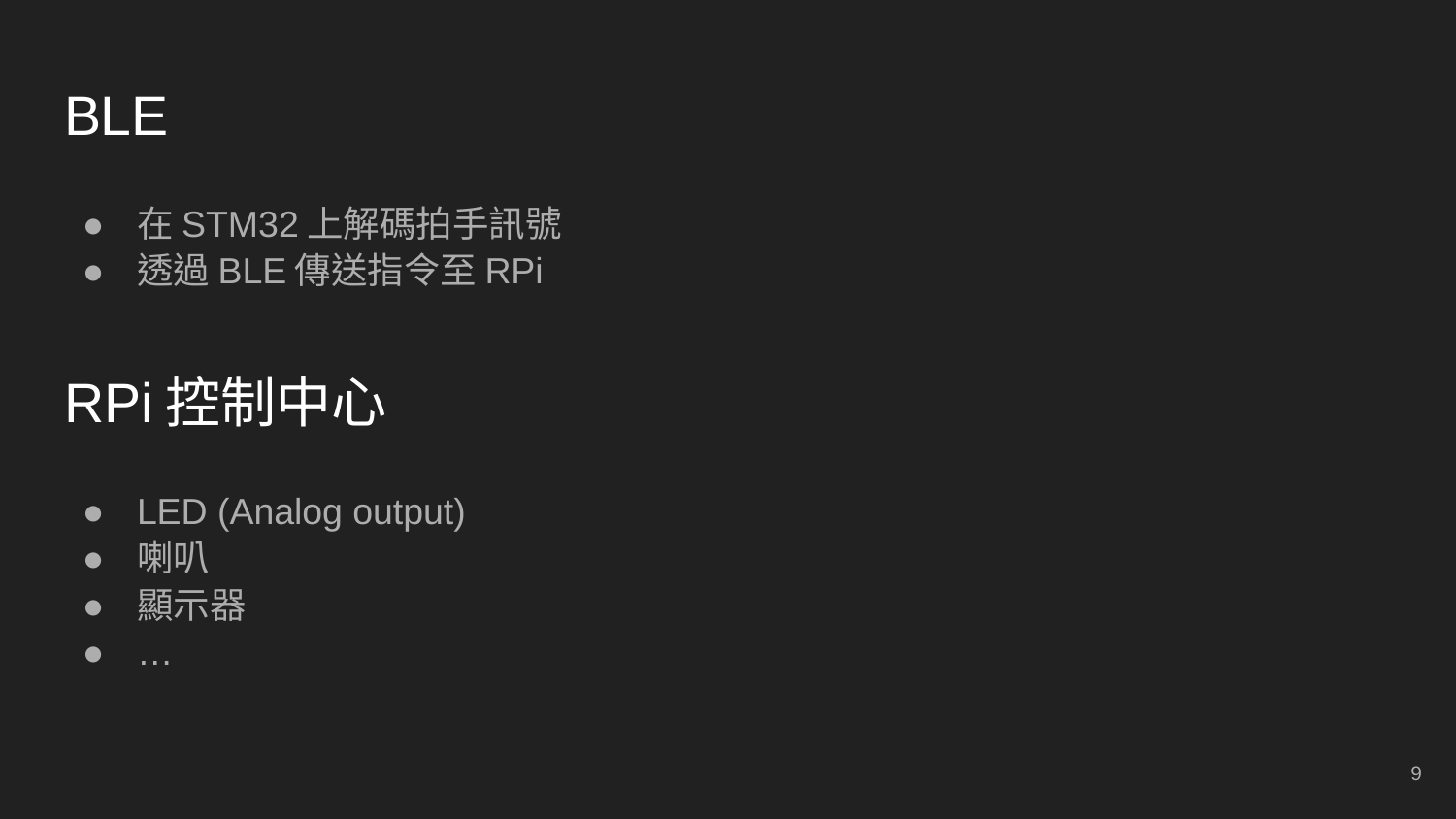

# BLE
在STM32上解碼拍手訊號
透過BLE傳送指令至RPi
RPi控制中心
LED (Analog output)
喇叭
顯示器
…
9